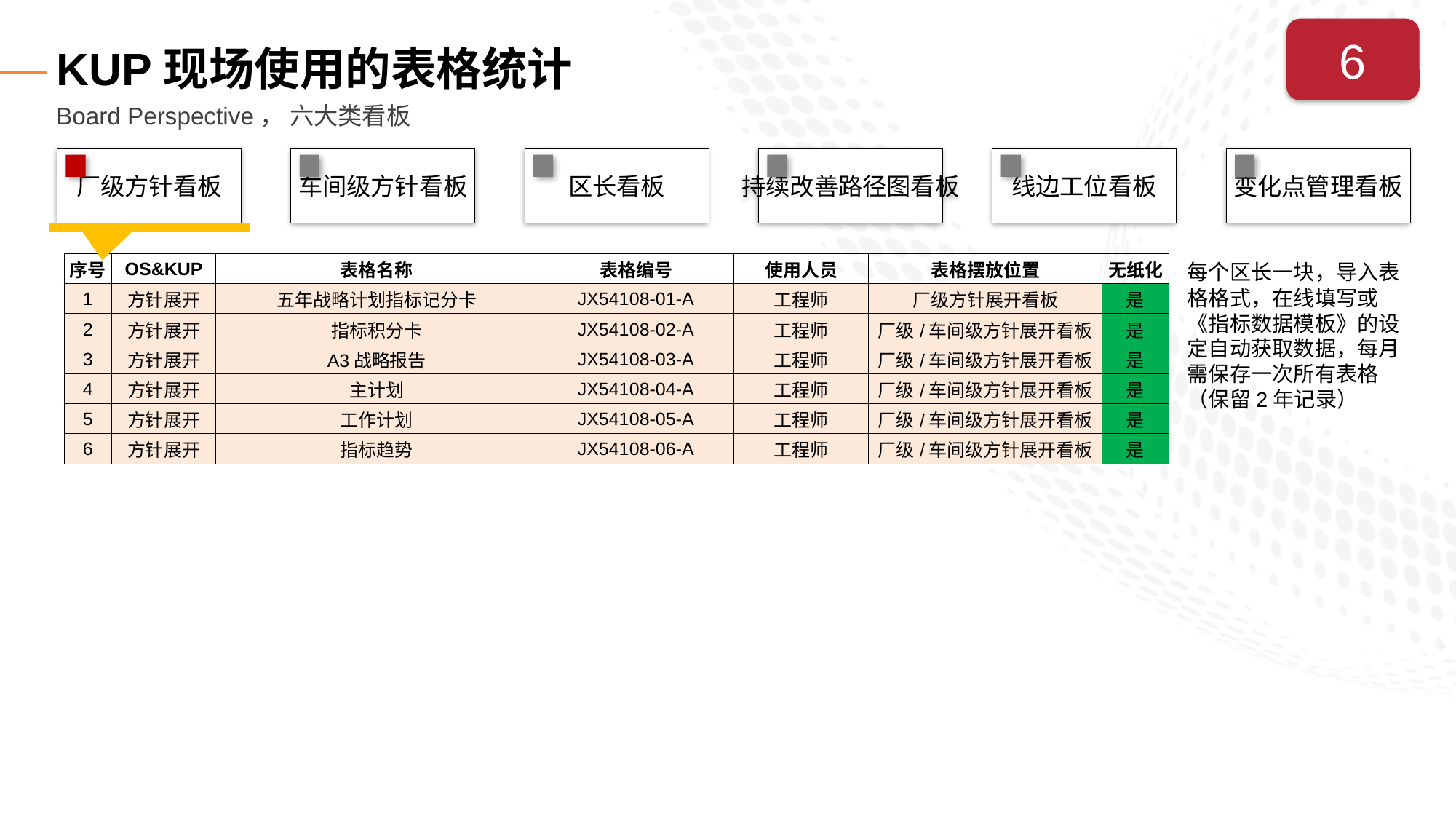

# KUP现场使用的表格统计
6
Board Perspective， 六大类看板
厂级方针看板

车间级方针看板

区长看板

持续改善路径图看板

线边工位看板

变化点管理看板

| 序号 | OS&KUP | 表格名称 | 表格编号 | 使用人员 | 表格摆放位置 | 无纸化 |
| --- | --- | --- | --- | --- | --- | --- |
| 1 | 方针展开 | 五年战略计划指标记分卡 | JX54108-01-A | 工程师 | 厂级方针展开看板 | 是 |
| 2 | 方针展开 | 指标积分卡 | JX54108-02-A | 工程师 | 厂级/车间级方针展开看板 | 是 |
| 3 | 方针展开 | A3战略报告 | JX54108-03-A | 工程师 | 厂级/车间级方针展开看板 | 是 |
| 4 | 方针展开 | 主计划 | JX54108-04-A | 工程师 | 厂级/车间级方针展开看板 | 是 |
| 5 | 方针展开 | 工作计划 | JX54108-05-A | 工程师 | 厂级/车间级方针展开看板 | 是 |
| 6 | 方针展开 | 指标趋势 | JX54108-06-A | 工程师 | 厂级/车间级方针展开看板 | 是 |
每个区长一块，导入表格格式，在线填写或《指标数据模板》的设定自动获取数据，每月需保存一次所有表格（保留2年记录）